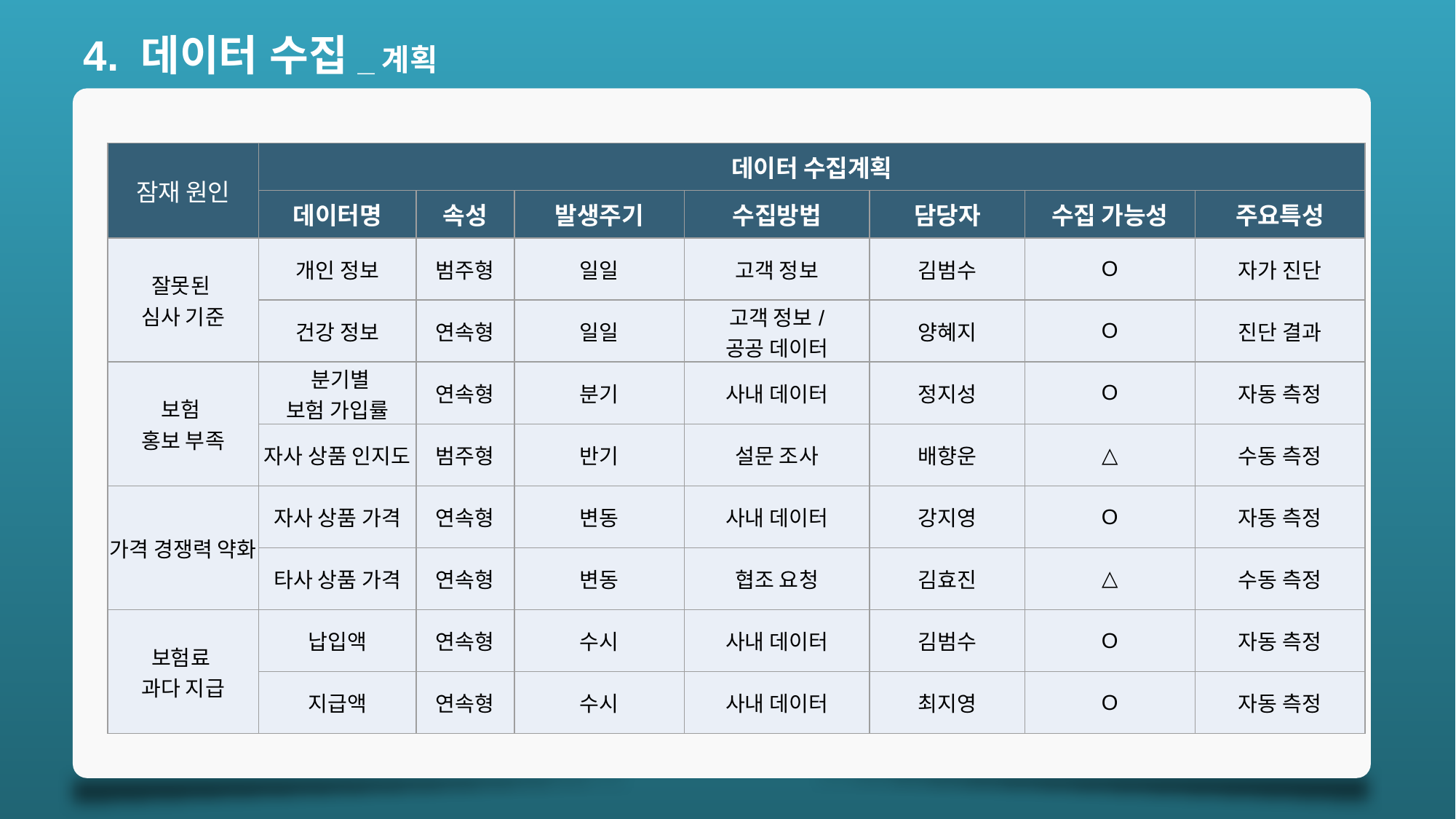

4. 데이터 수집_계획
| 잠재 원인 | 데이터 수집계획 |  |  |  |  |  |  |
| --- | --- | --- | --- | --- | --- | --- | --- |
|  | 데이터명 | 속성 | 발생주기 | 수집방법 | 담당자 | 수집 가능성 | 주요특성 |
| 잘못된 심사 기준 | 개인 정보 | 범주형 | 일일 | 고객 정보 | 김범수 | O | 자가 진단 |
|  | 건강 정보 | 연속형 | 일일 | 고객 정보/ 공공 데이터 | 양혜지 | O | 진단 결과 |
| 보험 홍보 부족 | 분기별 보험 가입률 | 연속형 | 분기 | 사내 데이터 | 정지성 | O | 자동 측정 |
|  | 자사 상품 인지도 | 범주형 | 반기 | 설문 조사 | 배향운 | △ | 수동 측정 |
| 가격 경쟁력 약화 | 자사 상품 가격 | 연속형 | 변동 | 사내 데이터 | 강지영 | O | 자동 측정 |
|  | 타사 상품 가격 | 연속형 | 변동 | 협조 요청 | 김효진 | △ | 수동 측정 |
| 보험료 과다 지급 | 납입액 | 연속형 | 수시 | 사내 데이터 | 김범수 | O | 자동 측정 |
|  | 지급액 | 연속형 | 수시 | 사내 데이터 | 최지영 | O | 자동 측정 |